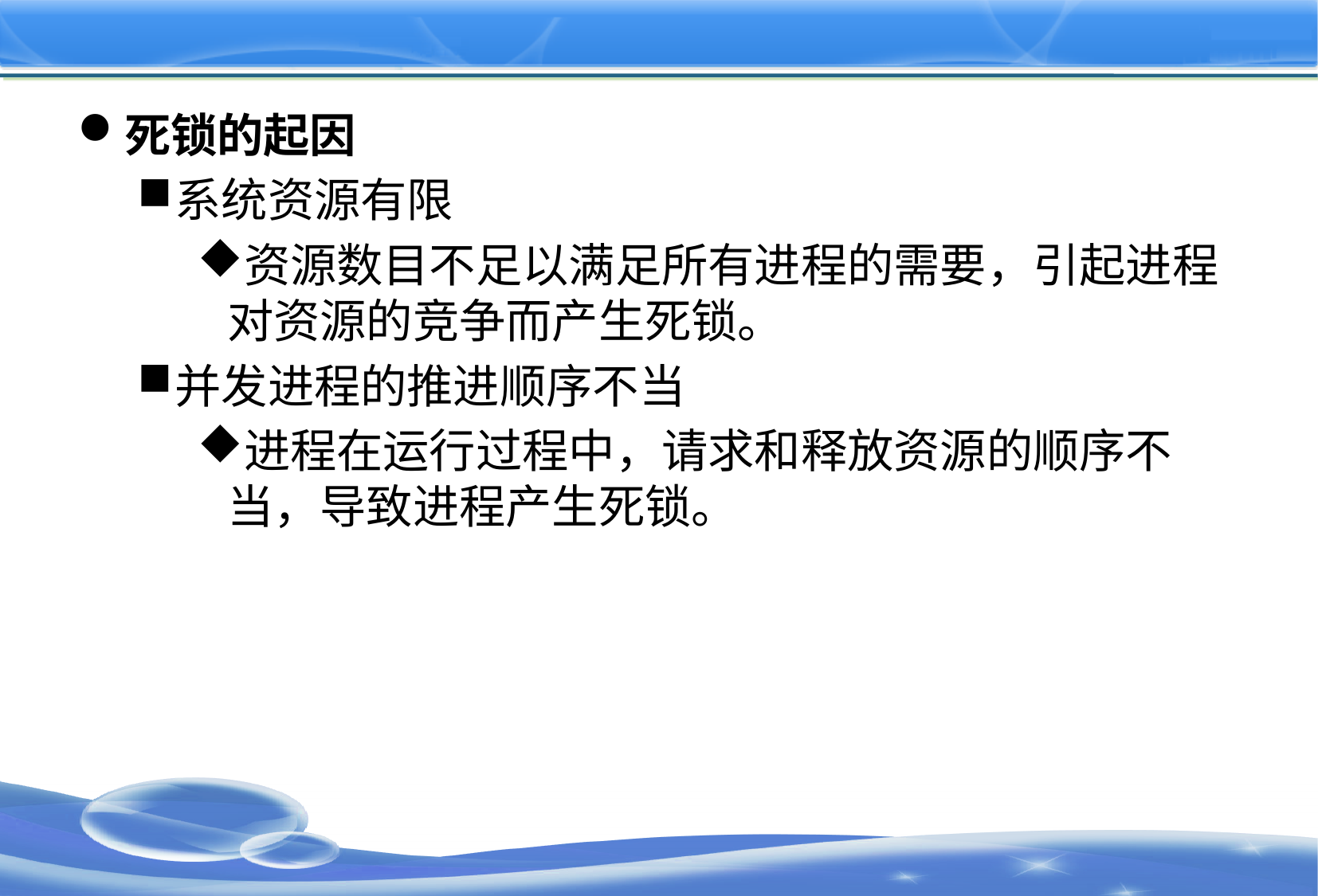

#
死锁的起因
系统资源有限
资源数目不足以满足所有进程的需要，引起进程对资源的竞争而产生死锁。
并发进程的推进顺序不当
进程在运行过程中，请求和释放资源的顺序不当，导致进程产生死锁。